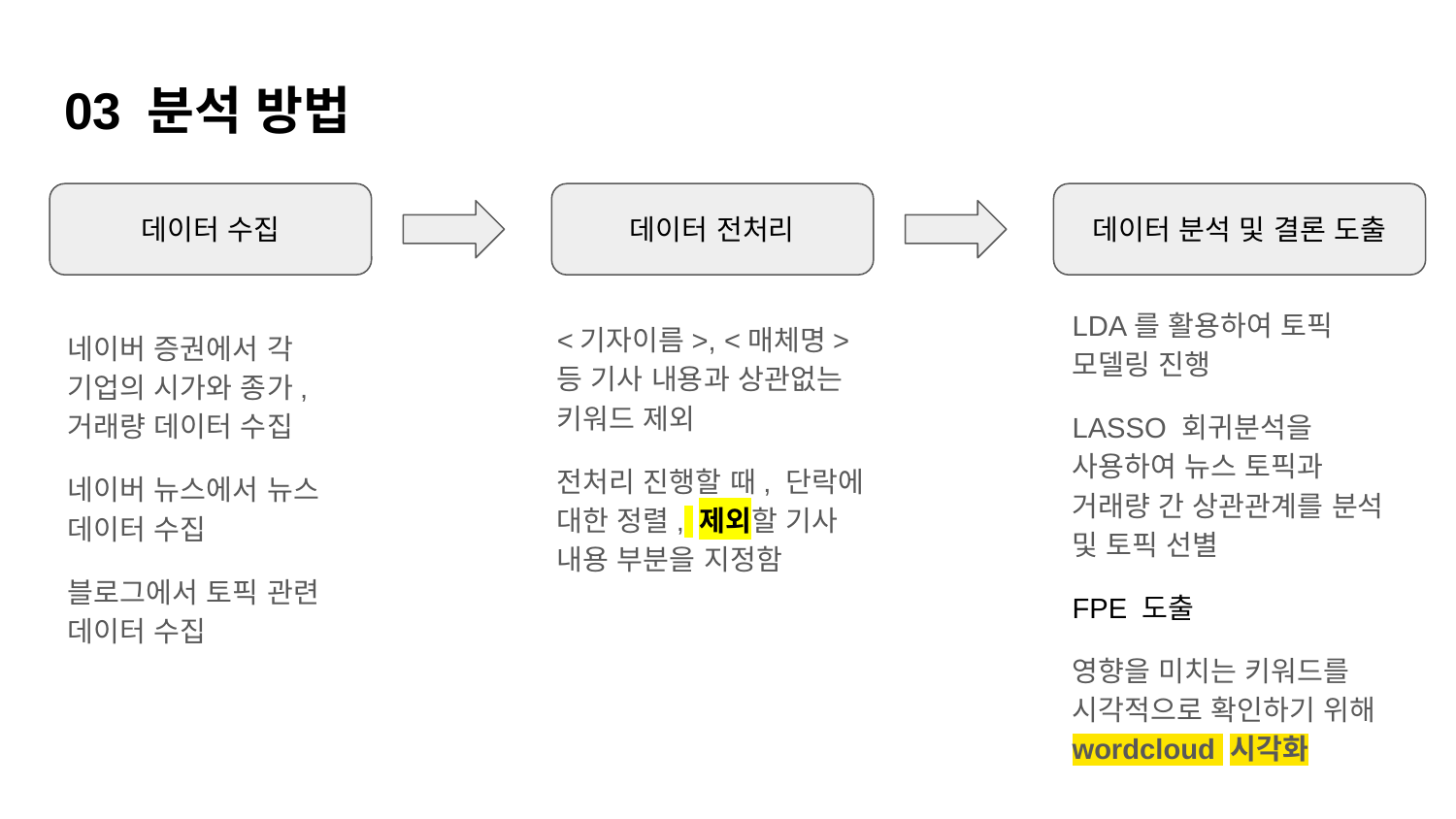

# 03 분석 방법
데이터 수집
데이터 전처리
데이터 분석 및 결론 도출

LDA를 활용하여 토픽 모델링 진행
LASSO 회귀분석을 사용하여 뉴스 토픽과 거래량 간 상관관계를 분석 및 토픽 선별
FPE 도출
영향을 미치는 키워드를 시각적으로 확인하기 위해 wordcloud 시각화

<기자이름>, <매체명> 등 기사 내용과 상관없는 키워드 제외
전처리 진행할 때, 단락에 대한 정렬, 제외할 기사 내용 부분을 지정함
네이버 증권에서 각 기업의 시가와 종가, 거래량 데이터 수집
네이버 뉴스에서 뉴스 데이터 수집
블로그에서 토픽 관련 데이터 수집